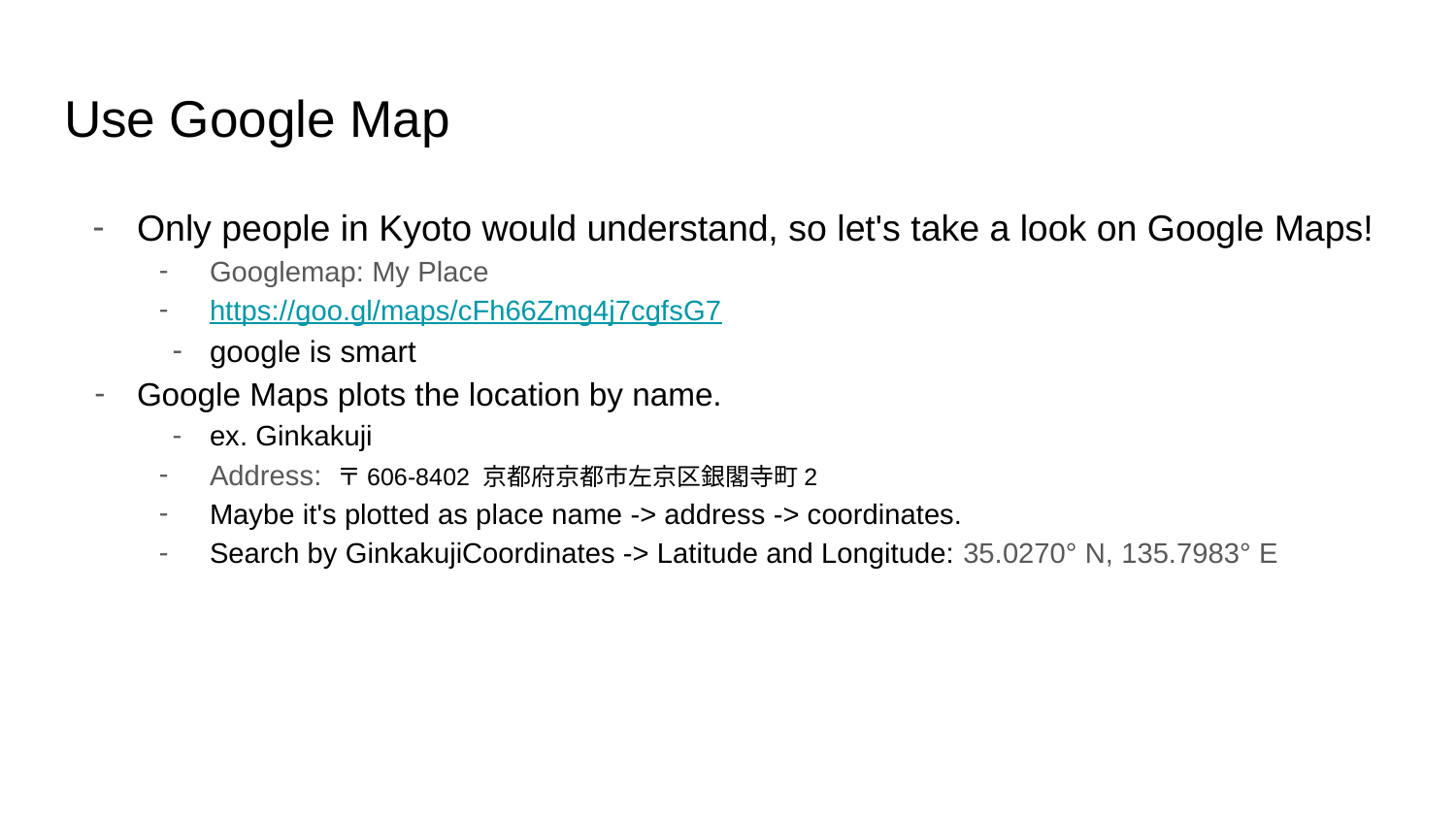

# Use Google Map
Only people in Kyoto would understand, so let's take a look on Google Maps!
Googlemap: My Place
https://goo.gl/maps/cFh66Zmg4j7cgfsG7
google is smart
Google Maps plots the location by name.
ex. Ginkakuji
Address: 〒606-8402 京都府京都市左京区銀閣寺町2
Maybe it's plotted as place name -> address -> coordinates.
Search by GinkakujiCoordinates -> Latitude and Longitude: 35.0270° N, 135.7983° E